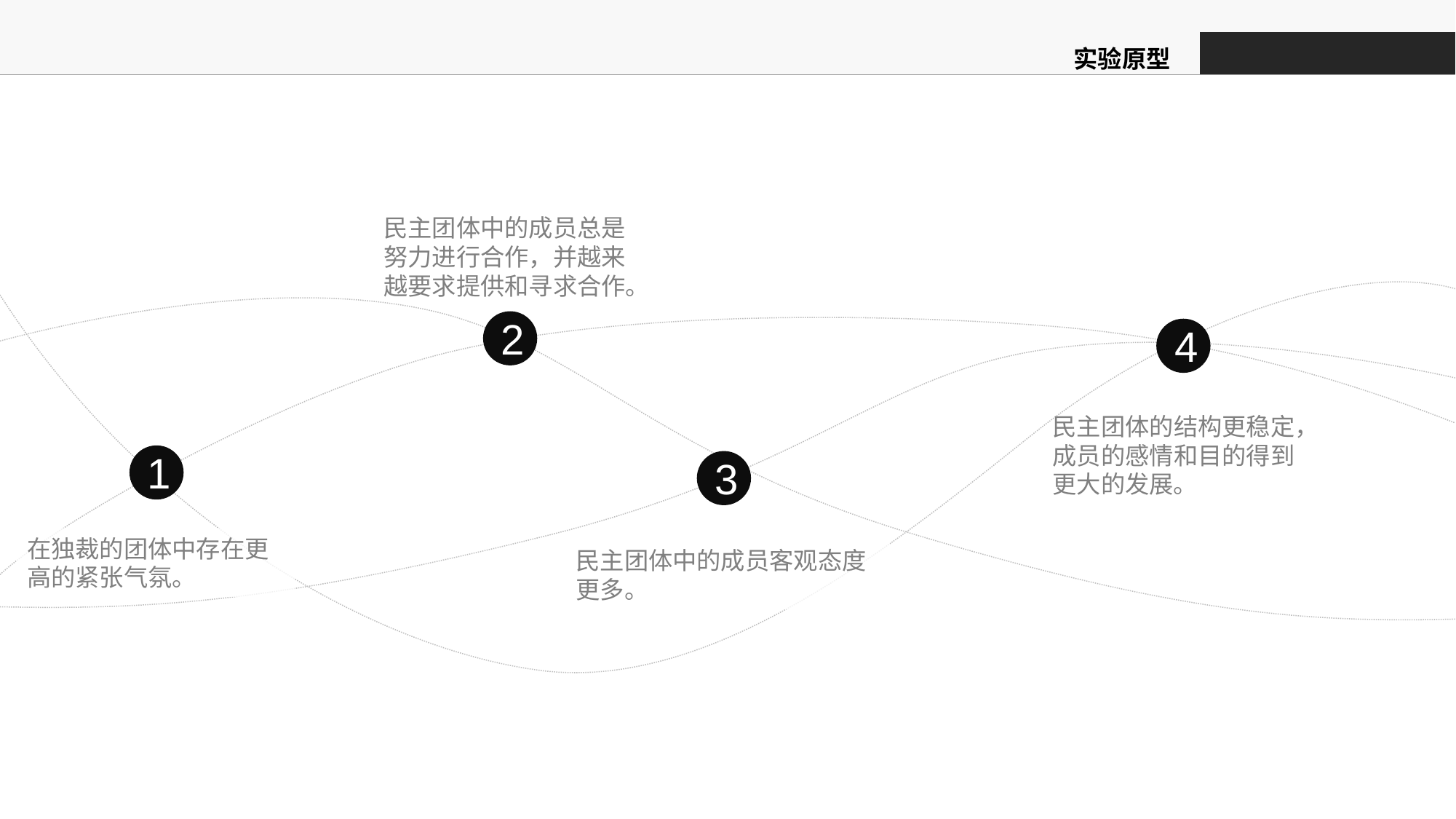

实验原型
民主团体中的成员总是努力进行合作，并越来越要求提供和寻求合作。

2

4

民主团体的结构更稳定，成员的感情和目的得到更大的发展。
1

3

在独裁的团体中存在更高的紧张气氛。
民主团体中的成员客观态度更多。